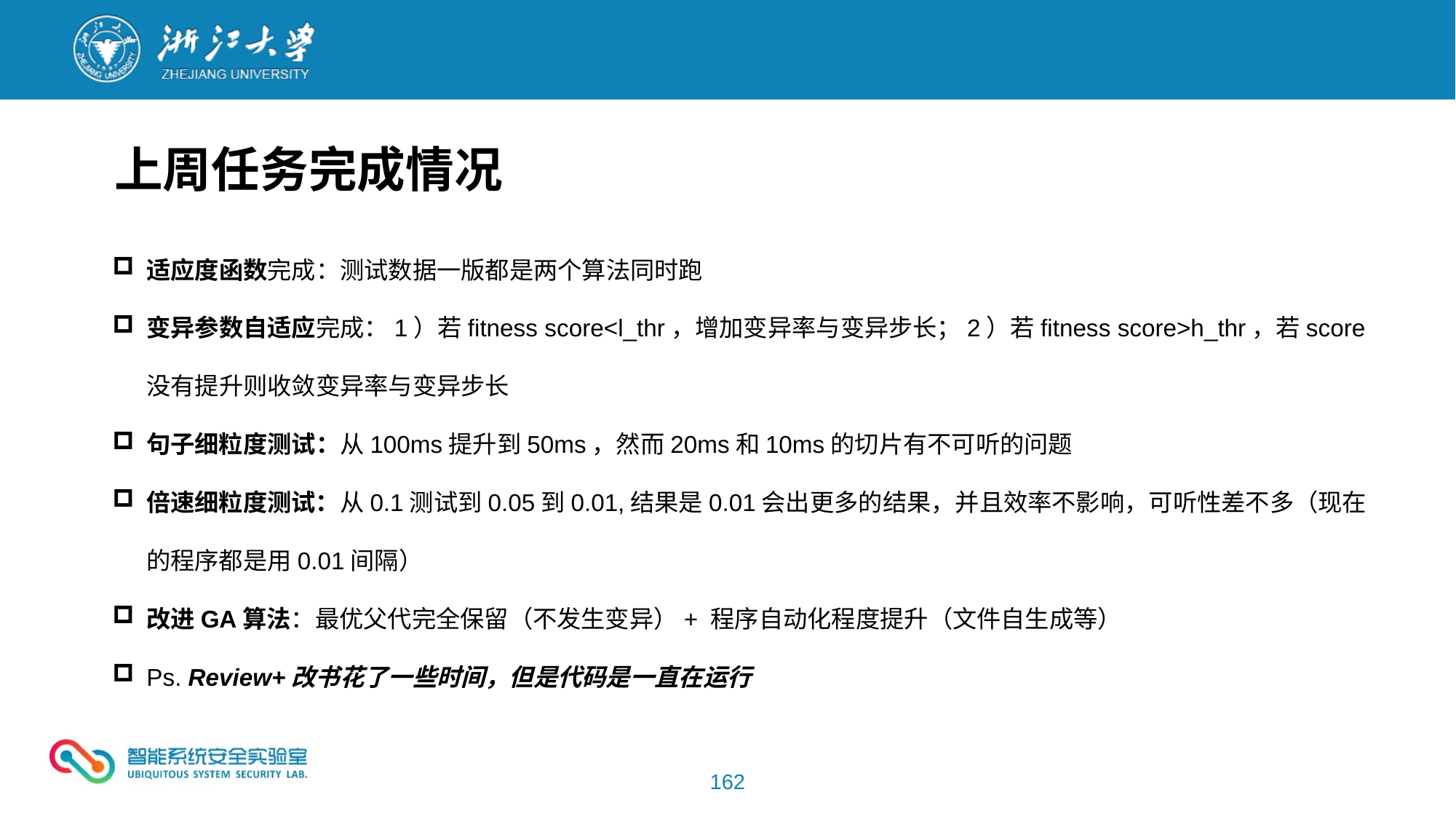

上周任务完成情况
适应度函数完成：测试数据一版都是两个算法同时跑
变异参数自适应完成：1）若fitness score<l_thr，增加变异率与变异步长；2）若fitness score>h_thr，若score没有提升则收敛变异率与变异步长
句子细粒度测试：从100ms提升到50ms，然而20ms和10ms的切片有不可听的问题
倍速细粒度测试：从0.1测试到0.05到0.01,结果是0.01会出更多的结果，并且效率不影响，可听性差不多（现在的程序都是用0.01间隔）
改进GA算法：最优父代完全保留（不发生变异）+ 程序自动化程度提升（文件自生成等）
Ps. Review+改书花了一些时间，但是代码是一直在运行